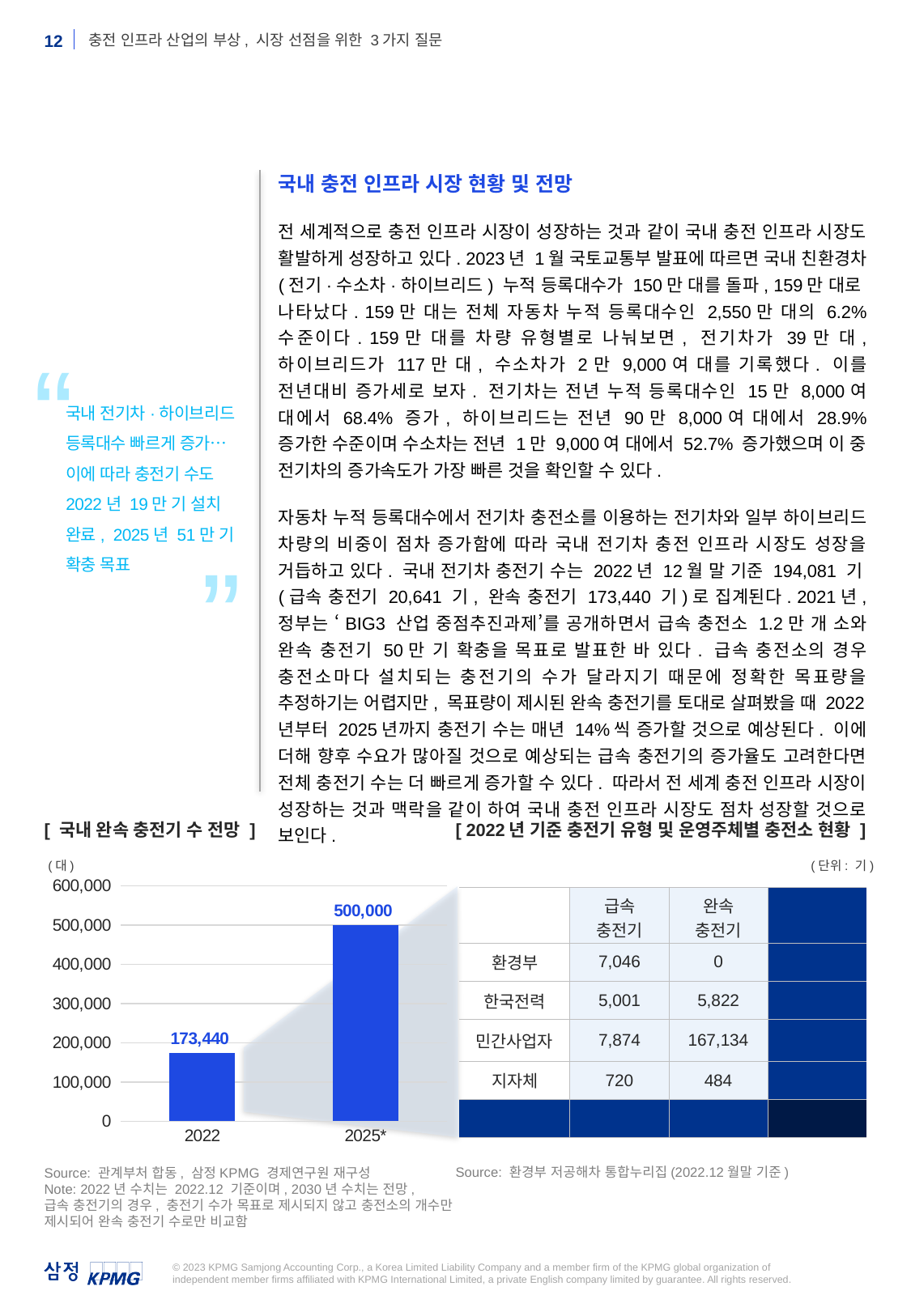

국내 충전 인프라 시장 현황 및 전망
전 세계적으로 충전 인프라 시장이 성장하는 것과 같이 국내 충전 인프라 시장도 활발하게 성장하고 있다. 2023년 1월 국토교통부 발표에 따르면 국내 친환경차 (전기·수소차·하이브리드) 누적 등록대수가 150만 대를 돌파, 159만 대로  나타났다. 159만 대는 전체 자동차 누적 등록대수인 2,550만 대의 6.2% 수준이다. 159만 대를 차량 유형별로 나눠보면, 전기차가 39만 대, 하이브리드가 117만 대, 수소차가 2만 9,000여 대를 기록했다. 이를 전년대비 증가세로 보자. 전기차는 전년 누적 등록대수인 15만 8,000여 대에서 68.4% 증가, 하이브리드는 전년 90만 8,000여 대에서 28.9% 증가한 수준이며 수소차는 전년 1만 9,000여 대에서 52.7% 증가했으며 이 중 전기차의 증가속도가 가장 빠른 것을 확인할 수 있다.
자동차 누적 등록대수에서 전기차 충전소를 이용하는 전기차와 일부 하이브리드 차량의 비중이 점차 증가함에 따라 국내 전기차 충전 인프라 시장도 성장을 거듭하고 있다. 국내 전기차 충전기 수는 2022년 12월 말 기준 194,081 기(급속 충전기 20,641 기, 완속 충전기 173,440 기)로 집계된다. 2021년, 정부는 ‘BIG3 산업 중점추진과제’를 공개하면서 급속 충전소 1.2만 개 소와 완속 충전기 50만 기 확충을 목표로 발표한 바 있다. 급속 충전소의 경우 충전소마다 설치되는 충전기의 수가 달라지기 때문에 정확한 목표량을 추정하기는 어렵지만, 목표량이 제시된 완속 충전기를 토대로 살펴봤을 때 2022년부터 2025년까지 충전기 수는 매년 14%씩 증가할 것으로 예상된다. 이에 더해 향후 수요가 많아질 것으로 예상되는 급속 충전기의 증가율도 고려한다면 전체 충전기 수는 더 빠르게 증가할 수 있다. 따라서 전 세계 충전 인프라 시장이 성장하는 것과 맥락을 같이 하여 국내 충전 인프라 시장도 점차 성장할 것으로 보인다.

“
국내 전기차·하이브리드 등록대수 빠르게 증가…
이에 따라 충전기 수도 2022년 19만 기 설치 완료,  2025년 51만 기 확충 목표
”
[ 국내 완속 충전기 수 전망 ]
[ 2022년 기준 충전기 유형 및 운영주체별 충전소 현황 ]
 (단위: 기)
 (대)

### Chart

| Category |  |
|---|---|
| 2022 | 173440.0 |
| 2025* | 500000.0 |
|  | 급속 충전기 | 완속 충전기 | 합계 |
| --- | --- | --- | --- |
| 환경부 | 7,046 | 0 | 7,046 |
| 한국전력 | 5,001 | 5,822 | 10,823 |
| 민간사업자 | 7,874 | 167,134 | 175,008 |
| 지자체 | 720 | 484 | 1,204 |
| 합계 | 20,641 | 173,440 | 194,081 |

Source: 환경부 저공해차 통합누리집(2022.12월말 기준)

Source: 관계부처 합동, 삼정KPMG 경제연구원 재구성
Note: 2022년 수치는 2022.12 기준이며, 2030년 수치는 전망,
급속 충전기의 경우, 충전기 수가 목표로 제시되지 않고 충전소의 개수만 제시되어 완속 충전기 수로만 비교함